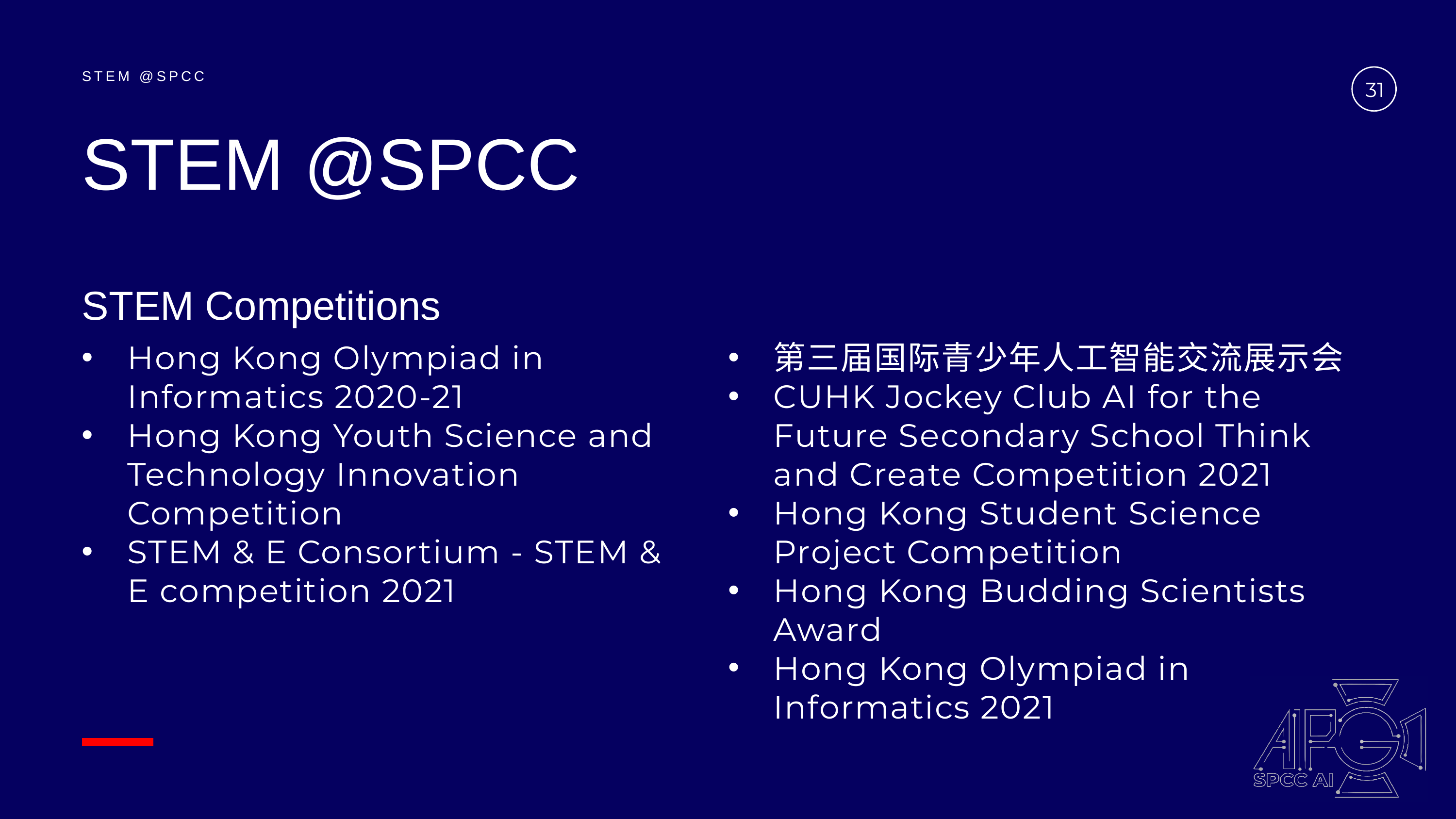

31
STEM @SPCC
STEM @SPCC
STEM Competitions
Hong Kong Olympiad in Informatics 2020-21
Hong Kong Youth Science and Technology Innovation Competition
STEM & E Consortium - STEM & E competition 2021
第三届国际青少年人工智能交流展示会
CUHK Jockey Club AI for the Future Secondary School Think and Create Competition 2021
Hong Kong Student Science Project Competition
Hong Kong Budding Scientists Award
Hong Kong Olympiad in Informatics 2021